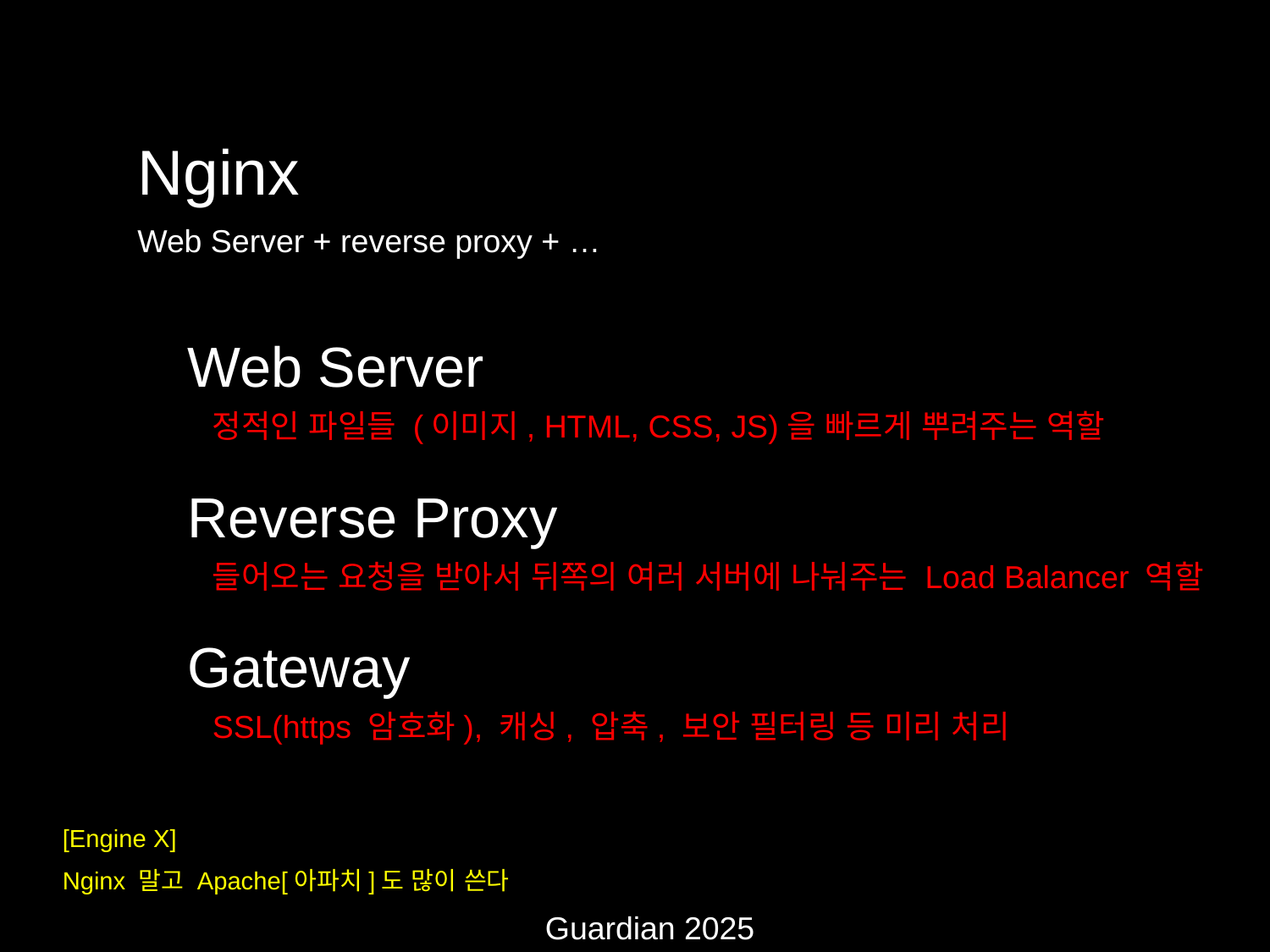

Nginx
Web Server + reverse proxy + …
Web Server
정적인 파일들 (이미지, HTML, CSS, JS)을 빠르게 뿌려주는 역할
Reverse Proxy
들어오는 요청을 받아서 뒤쪽의 여러 서버에 나눠주는 Load Balancer 역할
Gateway
SSL(https 암호화), 캐싱, 압축, 보안 필터링 등 미리 처리
[Engine X]
Nginx 말고 Apache[아파치]도 많이 쓴다

Guardian 2025